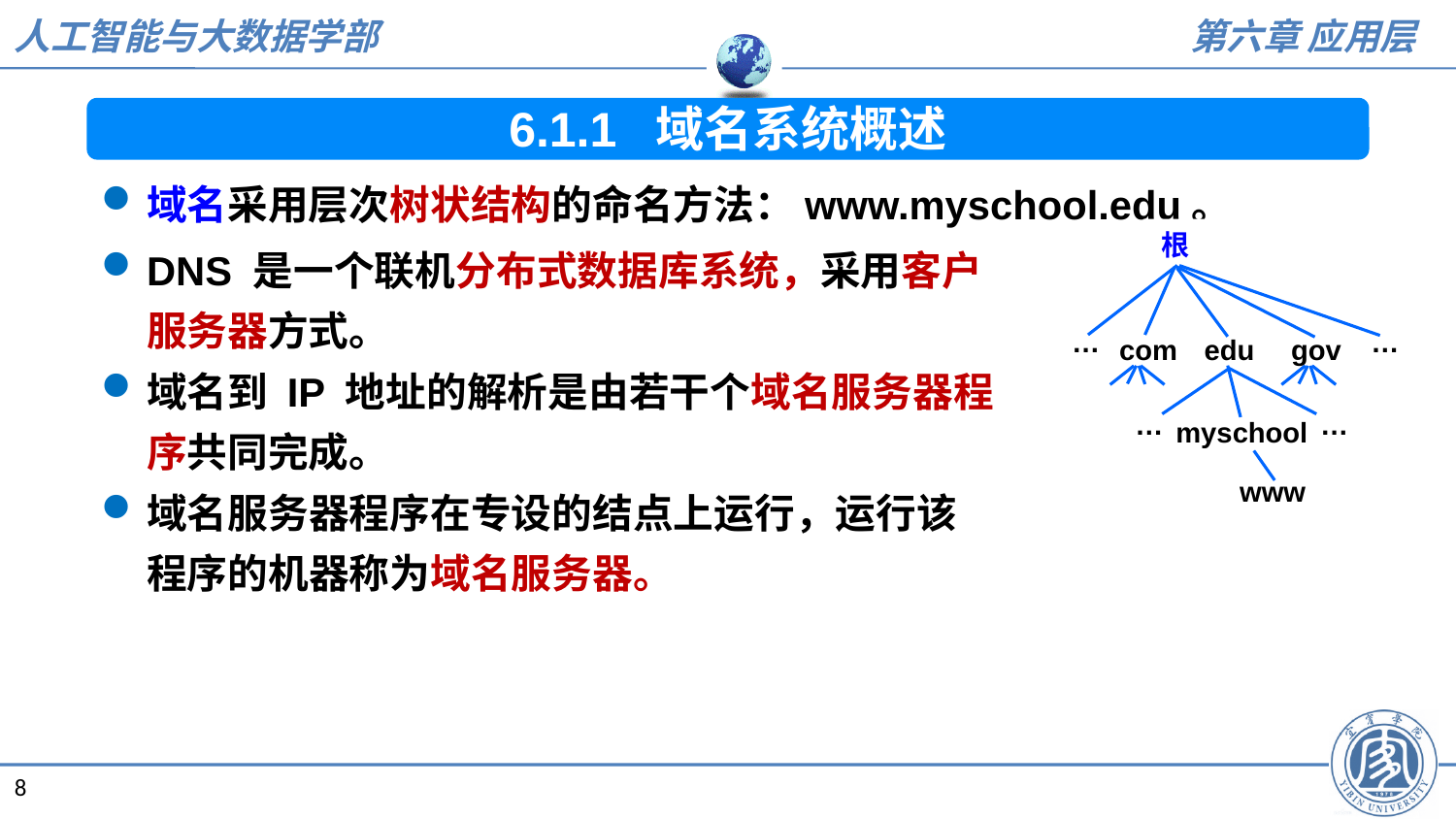

6.1.1  域名系统概述

域名采用层次树状结构的命名方法：www.myschool.edu。
根

…
…
com
edu
gov

…
…
myschool

www
DNS 是一个联机分布式数据库系统，采用客户服务器方式。
域名到 IP 地址的解析是由若干个域名服务器程序共同完成。
域名服务器程序在专设的结点上运行，运行该程序的机器称为域名服务器。
8